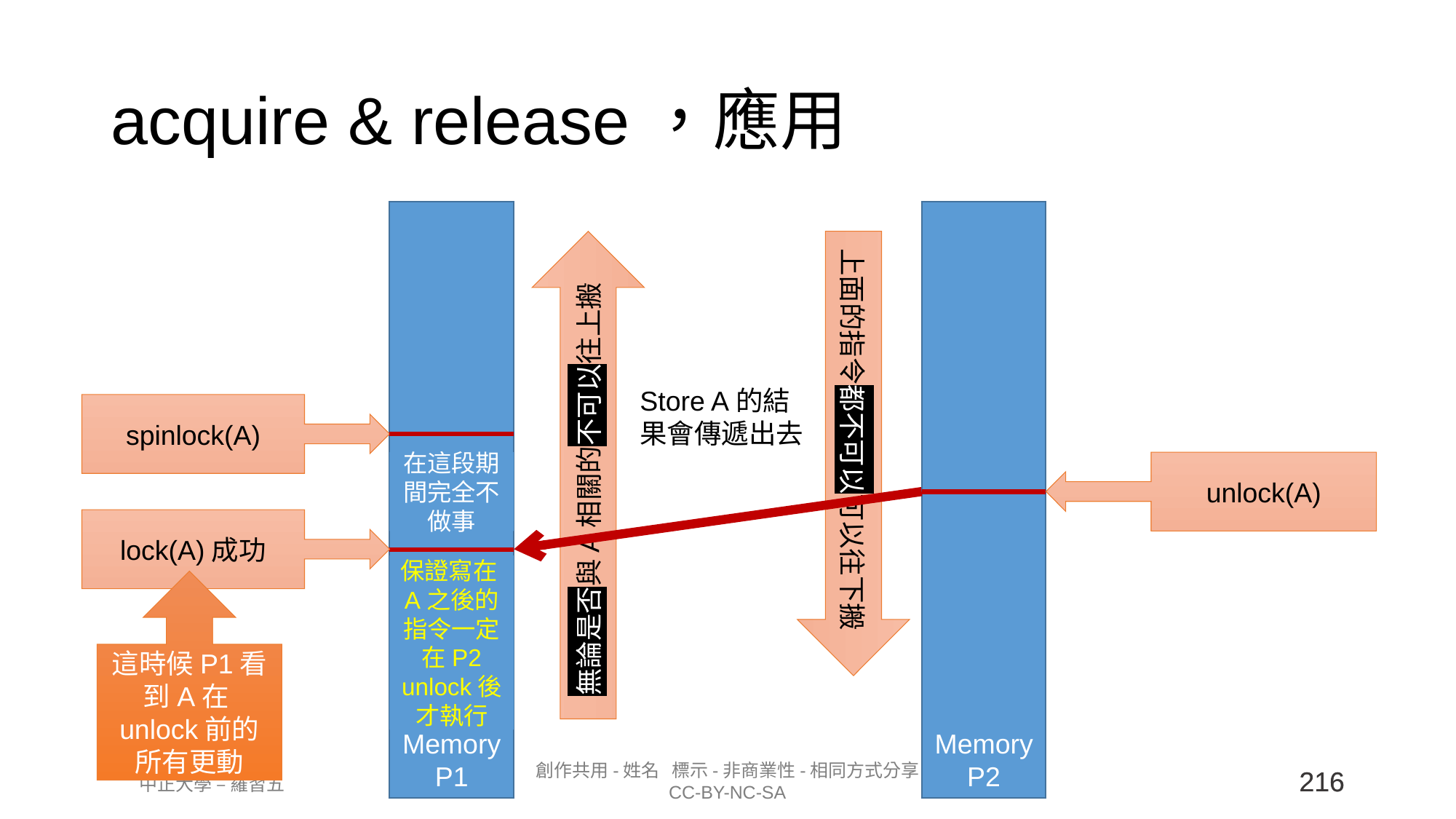

# acquire & release，應用
Memory
P1
Memory
P2
Store A的結果會傳遞出去
spinlock(A)
上面的指令都不可以可以往下搬
無論是否與A相關的不可以往上搬
在這段期間完全不做事
unlock(A)
lock(A)成功
保證寫在A之後的指令一定在P2 unlock後才執行
這時候P1看到A在unlock前的所有更動